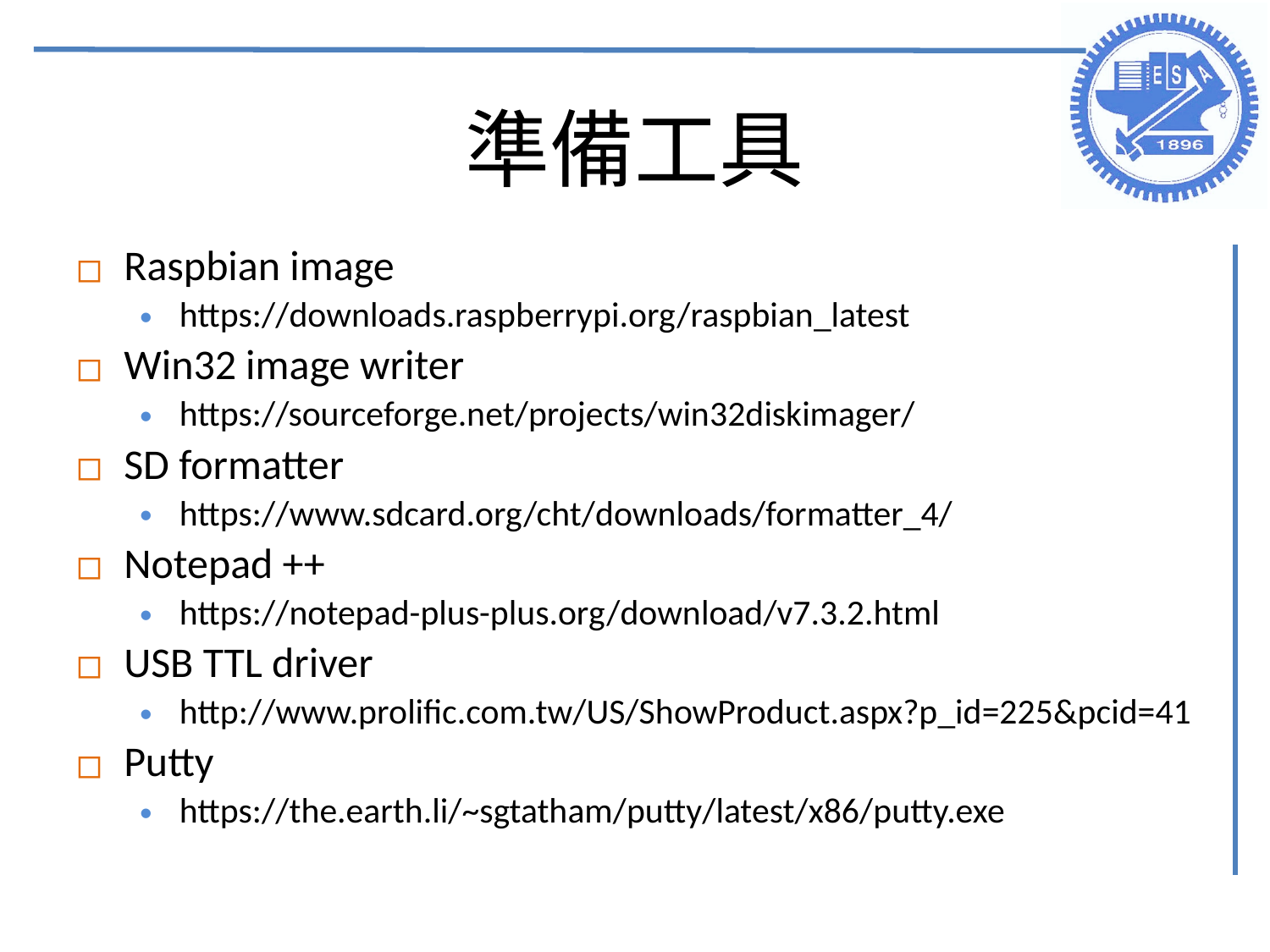

# 準備工具
Raspbian image
https://downloads.raspberrypi.org/raspbian_latest
Win32 image writer
https://sourceforge.net/projects/win32diskimager/
SD formatter
https://www.sdcard.org/cht/downloads/formatter_4/
Notepad ++
https://notepad-plus-plus.org/download/v7.3.2.html
USB TTL driver
http://www.prolific.com.tw/US/ShowProduct.aspx?p_id=225&pcid=41
Putty
https://the.earth.li/~sgtatham/putty/latest/x86/putty.exe